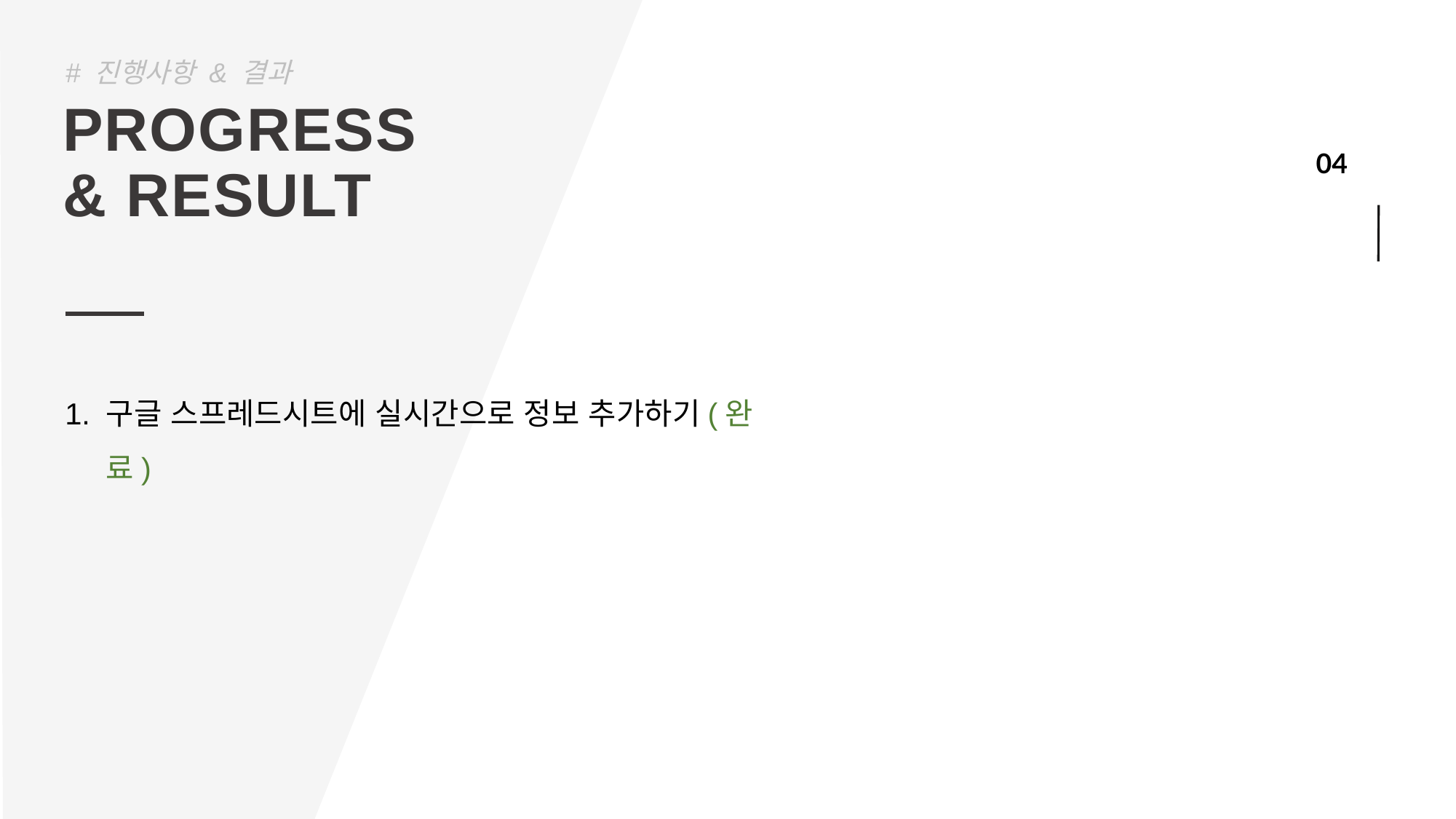

# 진행사항 & 결과
PROGRESS
& RESULT
구글 스프레드시트에 실시간으로 정보 추가하기(완료)